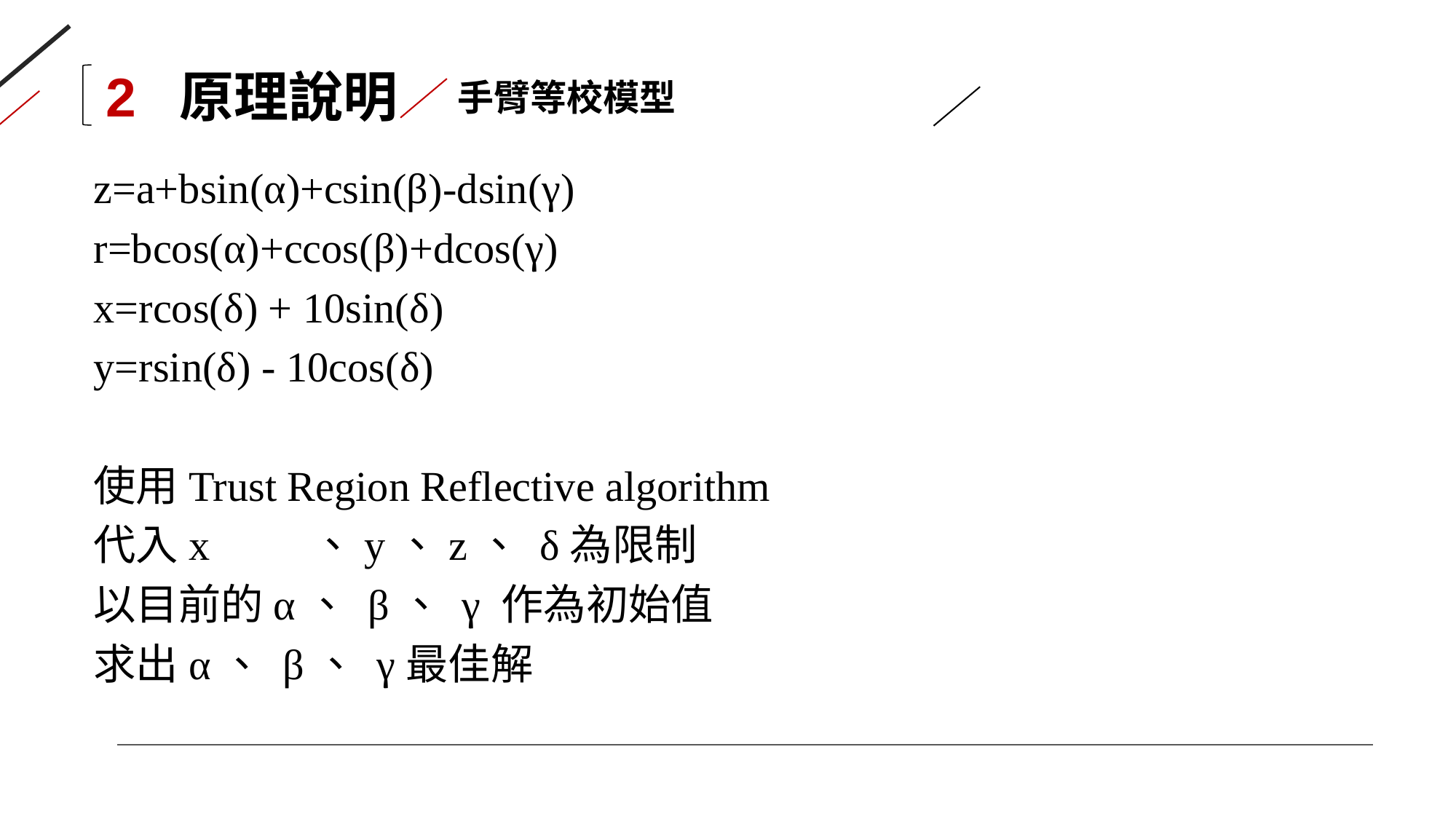

2  原理說明

手臂等校模型
z=a+bsin(α)+csin(β)-dsin(γ)
r=bcos(α)+ccos(β)+dcos(γ)
x=rcos(δ) + 10sin(δ)
y=rsin(δ) - 10cos(δ)

使用Trust Region Reflective algorithm
代入x	、y、z、 δ為限制
以目前的α、 β、 γ 作為初始值
求出α、 β、 γ最佳解